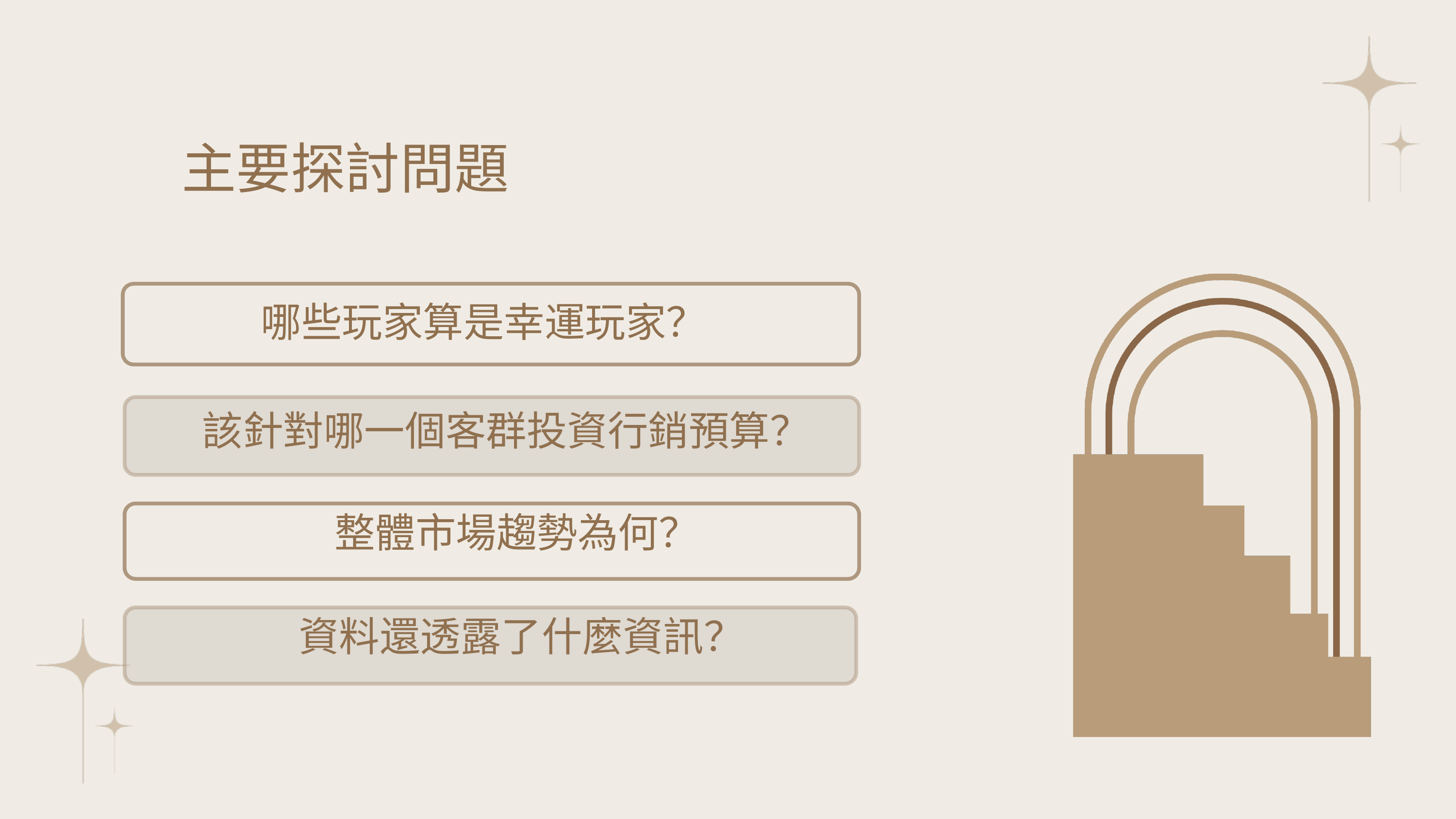

主要探討問題

哪些玩家算是幸運玩家？

該針對哪一個客群投資行銷預算？

整體市場趨勢為何？

資料還透露了什麼資訊？